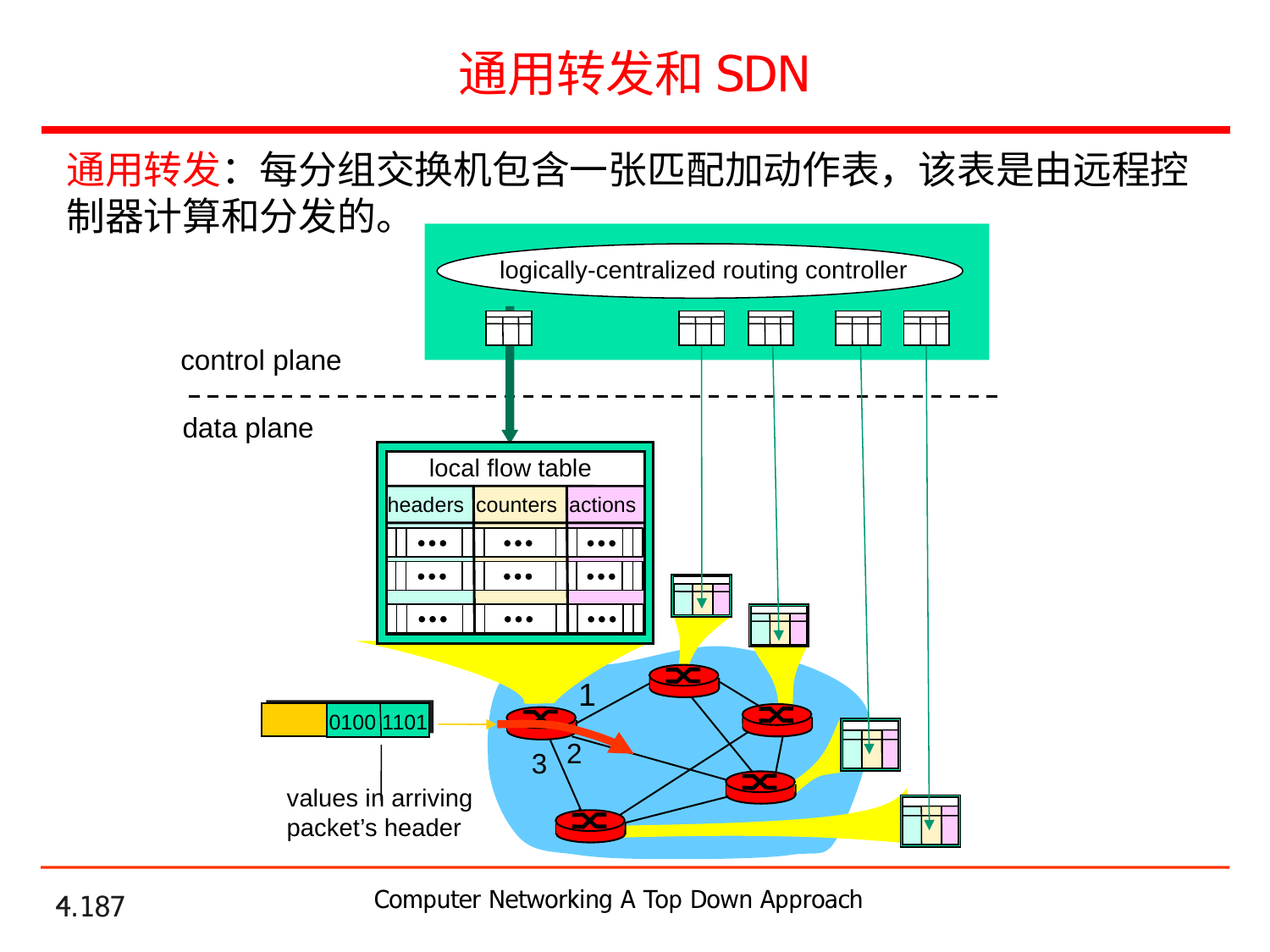

# 通用转发和SDN
通用转发：每分组交换机包含一张匹配加动作表，该表是由远程控制器计算和分发的。

logically-centralized routing controller

control plane

data plane

local flow table

headers  counters  actions

1

0100 1101

2

3

values in arriving
packet’s header